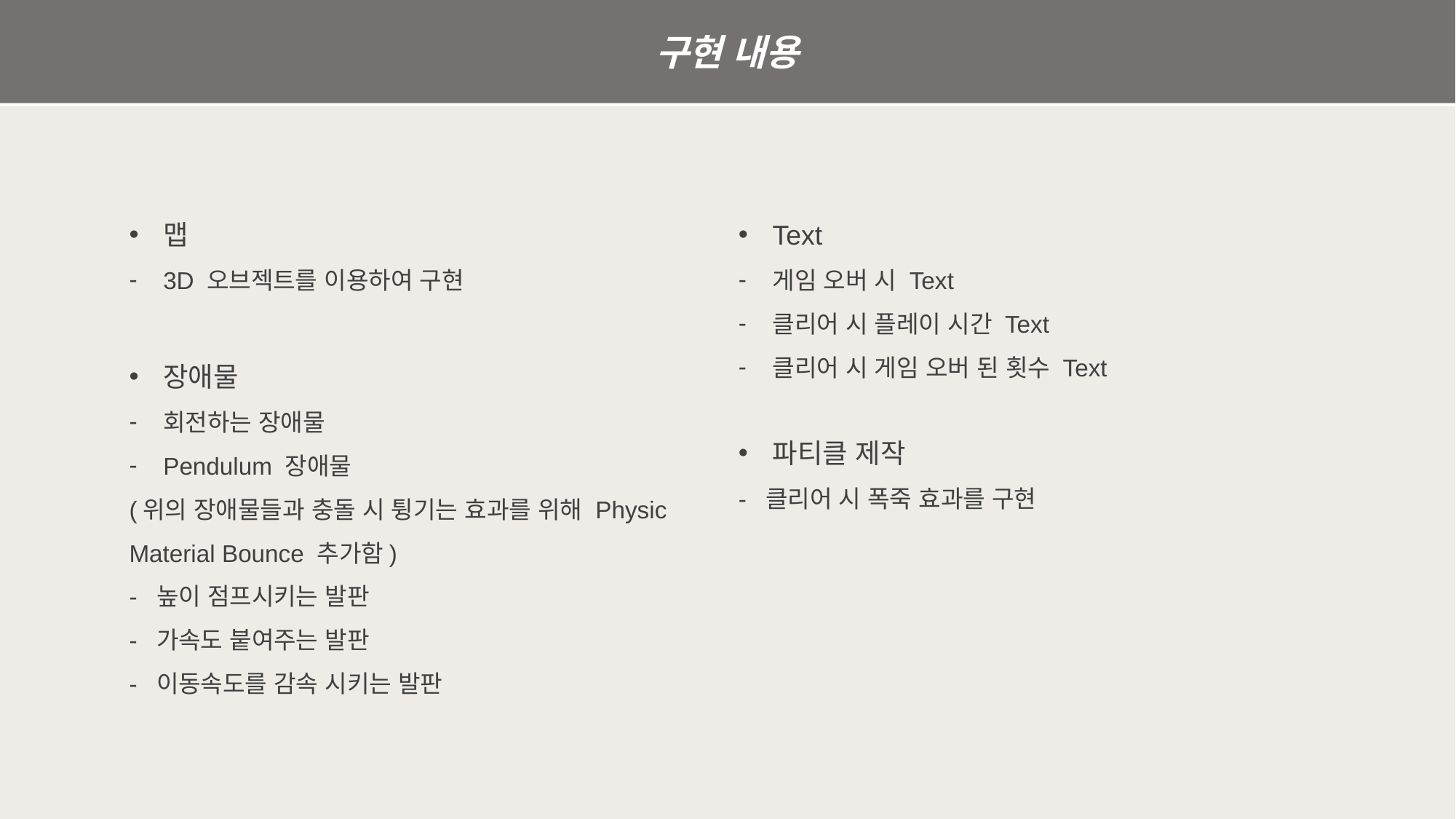

구현 내용
맵
3D 오브젝트를 이용하여 구현

장애물
회전하는 장애물
Pendulum 장애물
(위의 장애물들과 충돌 시 튕기는 효과를 위해 Physic Material Bounce 추가함)
-  높이 점프시키는 발판
-  가속도 붙여주는 발판
-  이동속도를 감속 시키는 발판

Text
게임 오버 시 Text
클리어 시 플레이 시간 Text
클리어 시 게임 오버 된 횟수 Text

파티클 제작
-  클리어 시 폭죽 효과를 구현